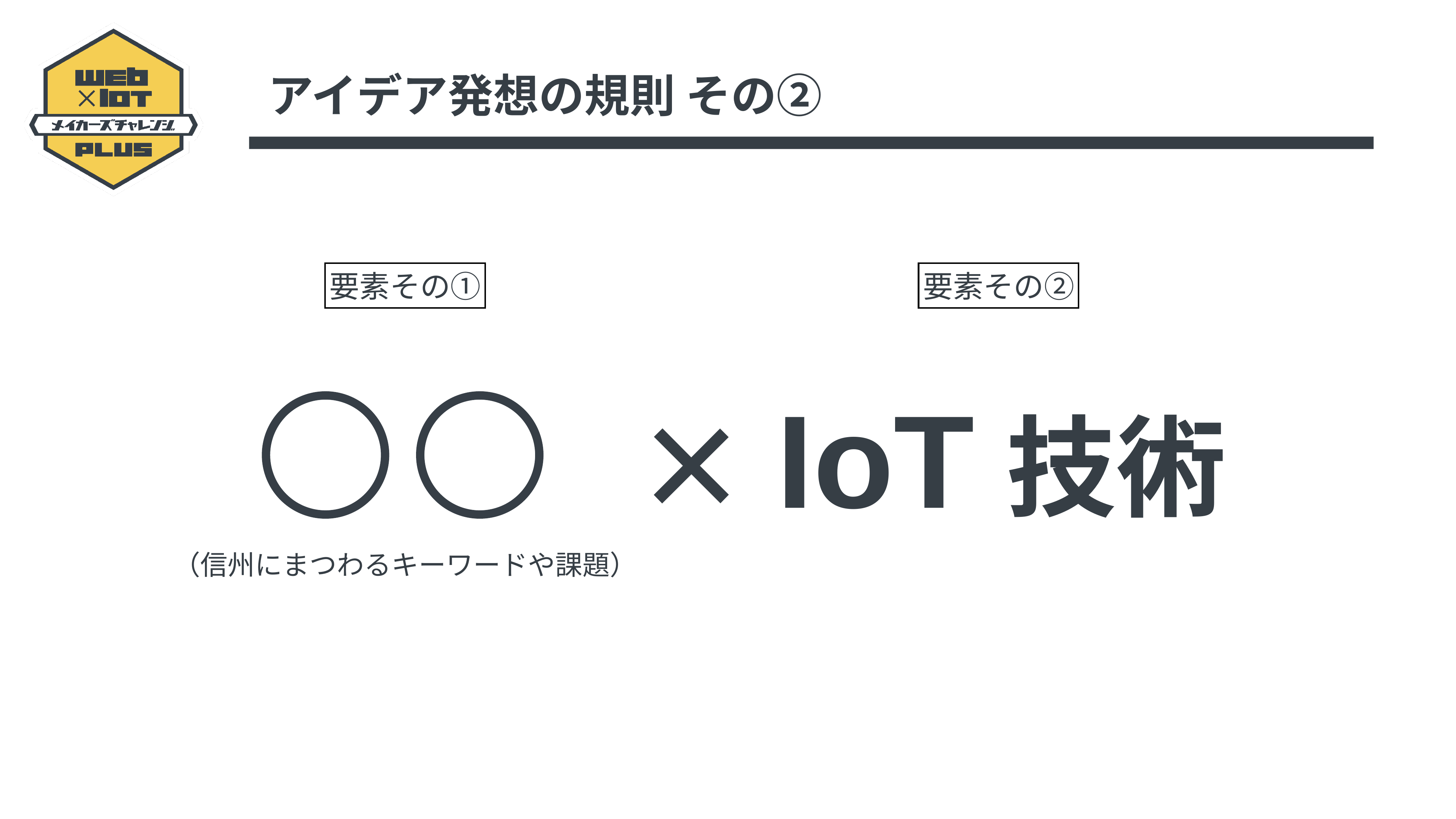

アイデア発想の規則 その②
要素その①
要素その②
×
IoT技術

（信州にまつわるキーワードや課題）